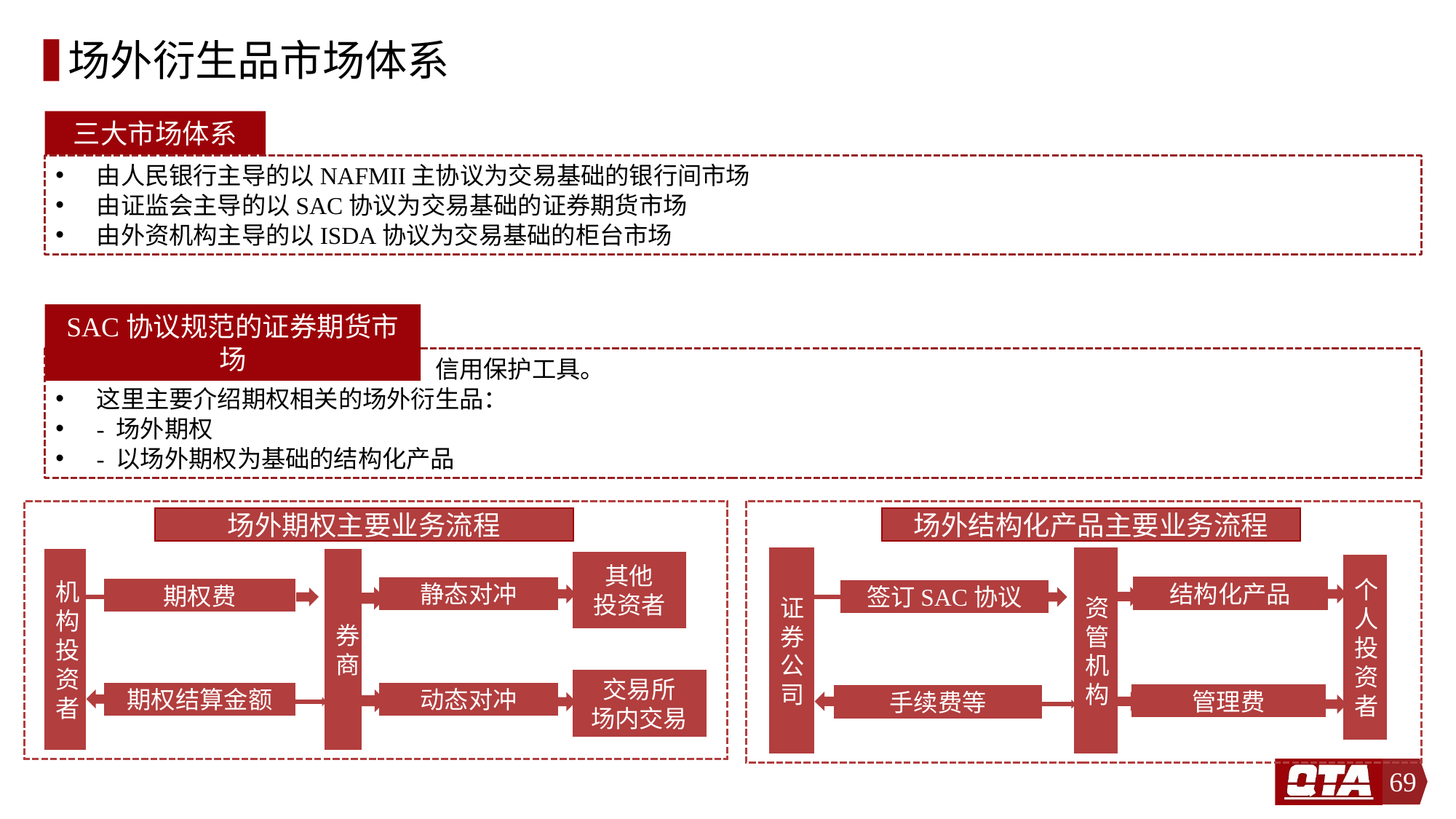

# 场外衍生品市场体系
三大市场体系
由人民银行主导的以NAFMII主协议为交易基础的银行间市场
由证监会主导的以SAC协议为交易基础的证券期货市场
由外资机构主导的以ISDA协议为交易基础的柜台市场
SAC协议规范的证券期货市场
交易品种：远期、互换、期权、信用保护工具。
这里主要介绍期权相关的场外衍生品：
- 场外期权
- 以场外期权为基础的结构化产品

场外期权主要业务流程
场外结构化产品主要业务流程
证券公司
资管机构
个人投资者
结构化产品
签订SAC协议

管理费
手续费等

机构投资者
券商
其他
投资者
静态对冲
期权费

交易所
场内交易
期权结算金额
动态对冲

69